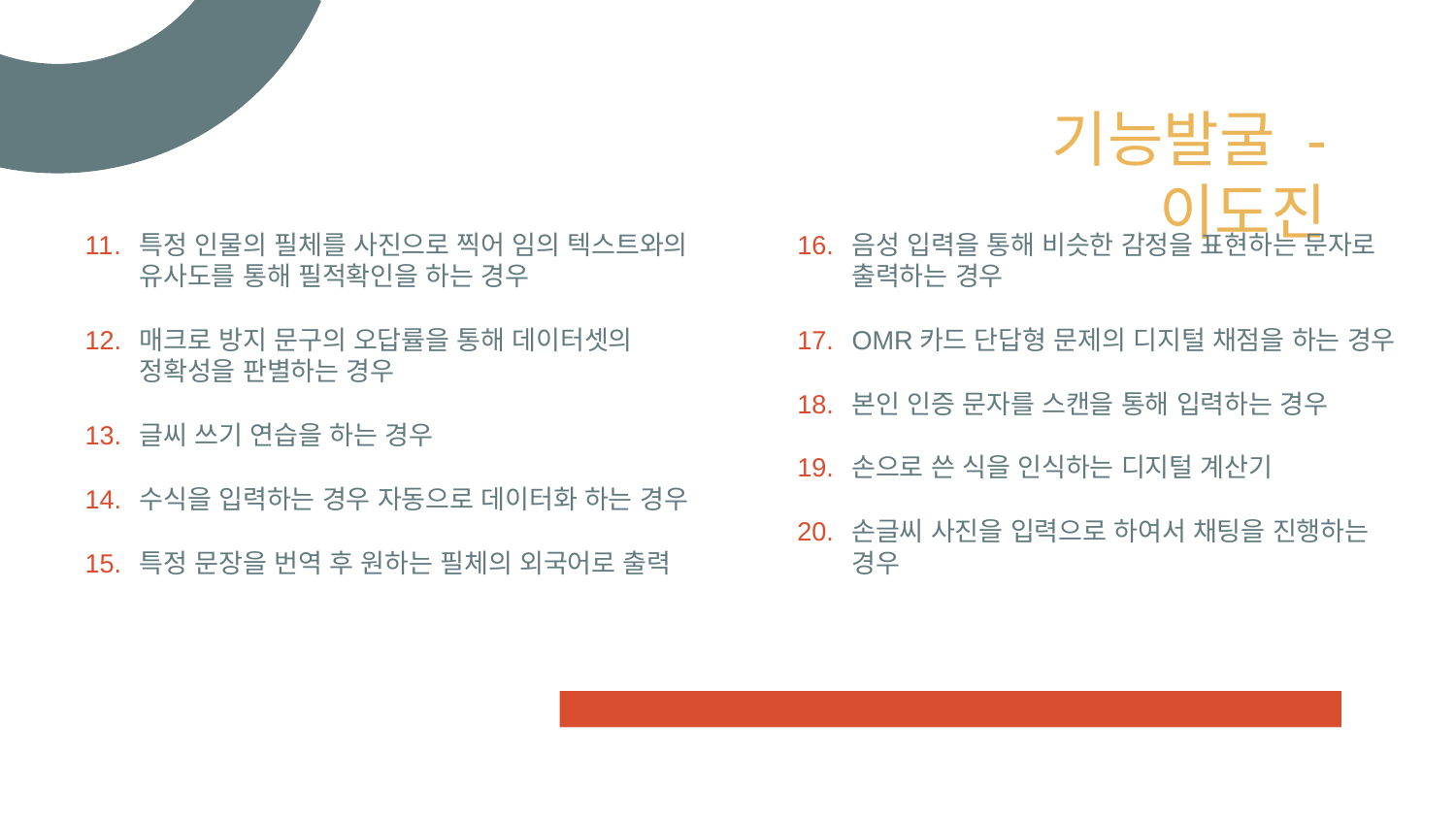

# 기능발굴 - 이도진
특정 인물의 필체를 사진으로 찍어 임의 텍스트와의 유사도를 통해 필적확인을 하는 경우
매크로 방지 문구의 오답률을 통해 데이터셋의 정확성을 판별하는 경우
글씨 쓰기 연습을 하는 경우
수식을 입력하는 경우 자동으로 데이터화 하는 경우
특정 문장을 번역 후 원하는 필체의 외국어로 출력
음성 입력을 통해 비슷한 감정을 표현하는 문자로 출력하는 경우
OMR카드 단답형 문제의 디지털 채점을 하는 경우
본인 인증 문자를 스캔을 통해 입력하는 경우
손으로 쓴 식을 인식하는 디지털 계산기
손글씨 사진을 입력으로 하여서 채팅을 진행하는 경우